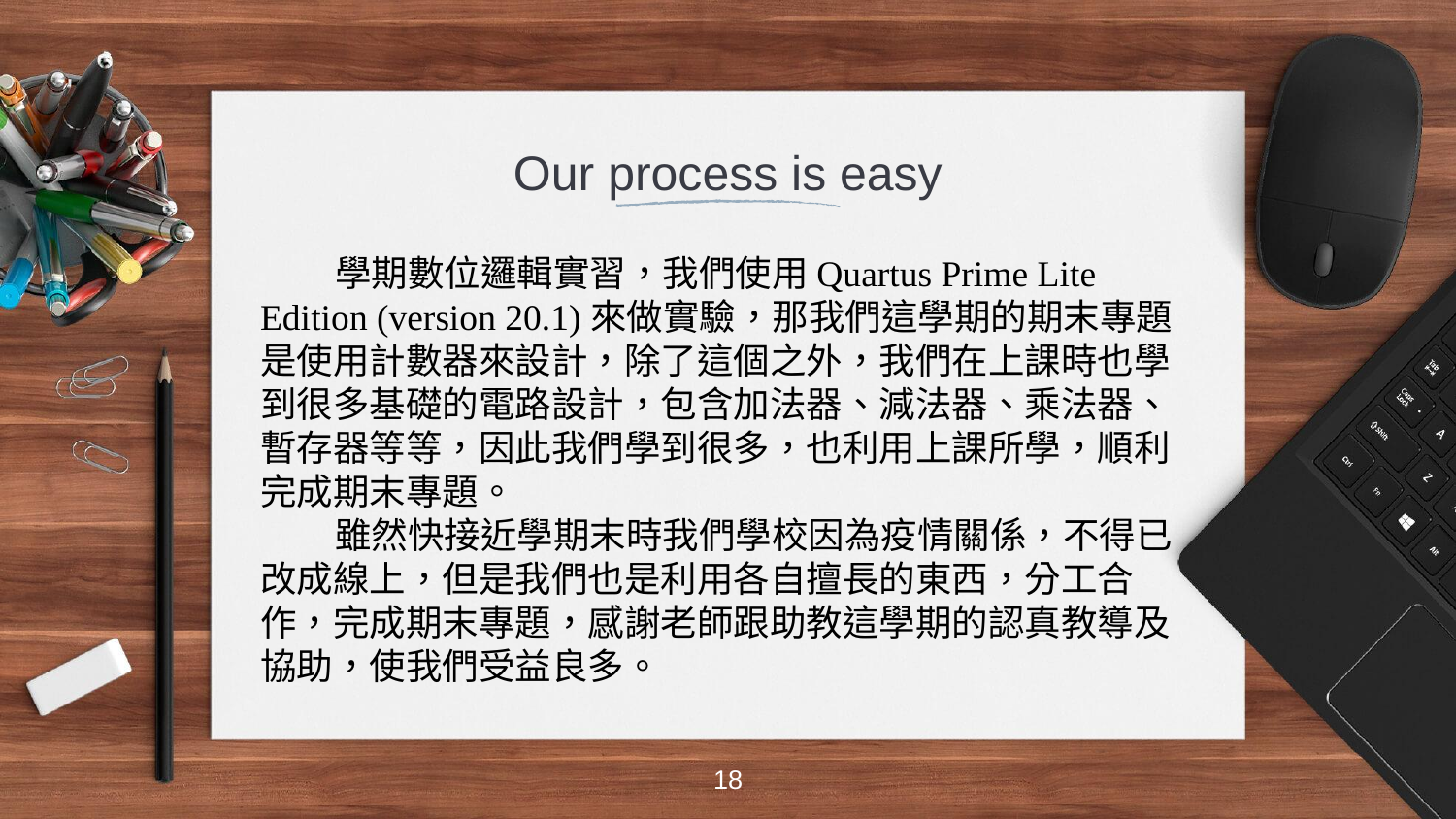

# Our process is easy
        學期數位邏輯實習，我們使用Quartus Prime Lite Edition (version 20.1)來做實驗，那我們這學期的期末專題是使用計數器來設計，除了這個之外，我們在上課時也學到很多基礎的電路設計，包含加法器、減法器、乘法器、暫存器等等，因此我們學到很多，也利用上課所學，順利完成期末專題。
        雖然快接近學期末時我們學校因為疫情關係，不得已改成線上，但是我們也是利用各自擅長的東西，分工合作，完成期末專題，感謝老師跟助教這學期的認真教導及協助，使我們受益良多。
18